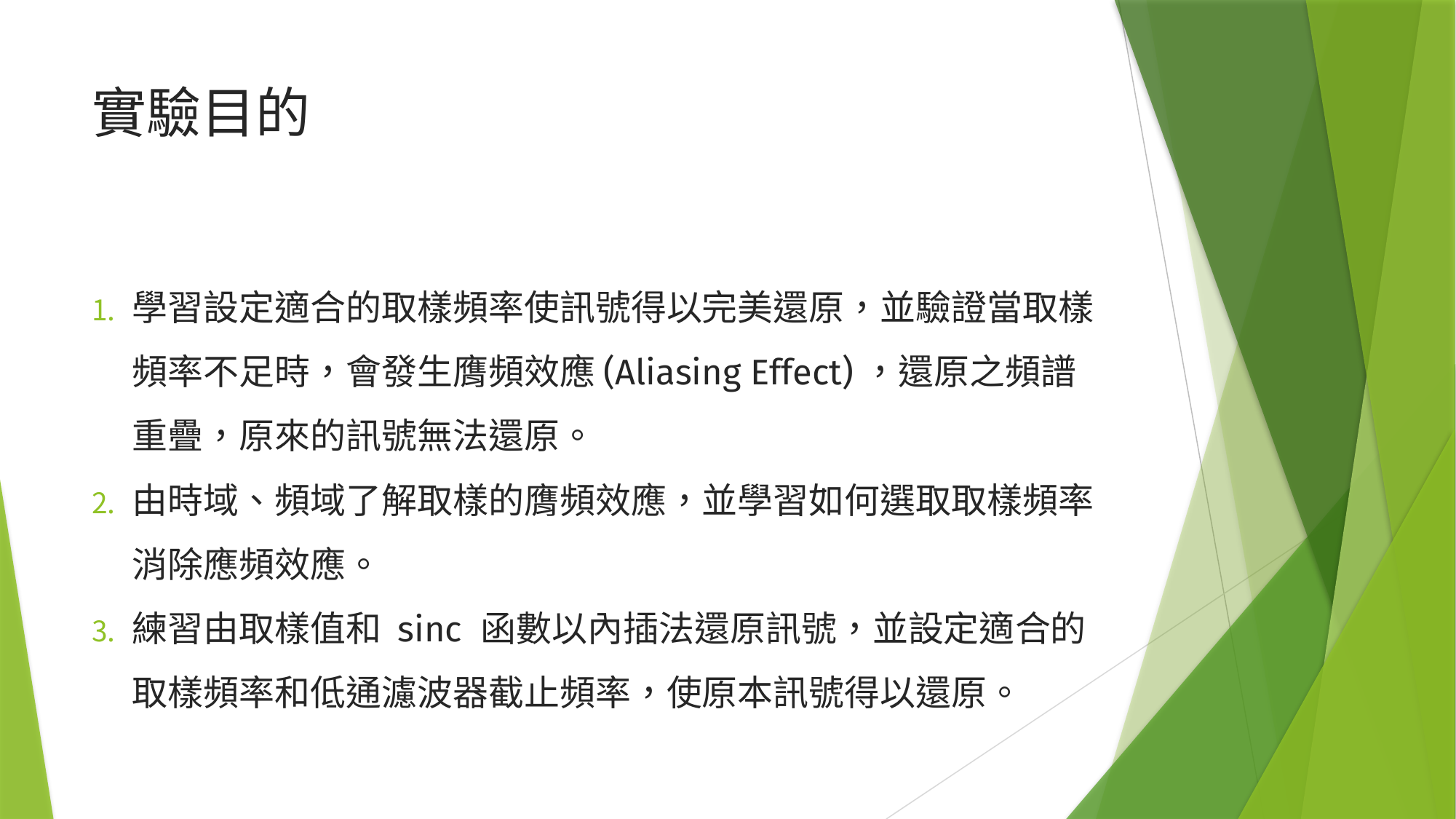

# 實驗目的
學習設定適合的取樣頻率使訊號得以完美還原，並驗證當取樣頻率不足時，會發生膺頻效應(Aliasing Effect)，還原之頻譜重疊，原來的訊號無法還原。
由時域、頻域了解取樣的膺頻效應，並學習如何選取取樣頻率消除應頻效應。
練習由取樣值和 sinc 函數以內插法還原訊號，並設定適合的取樣頻率和低通濾波器截止頻率，使原本訊號得以還原。